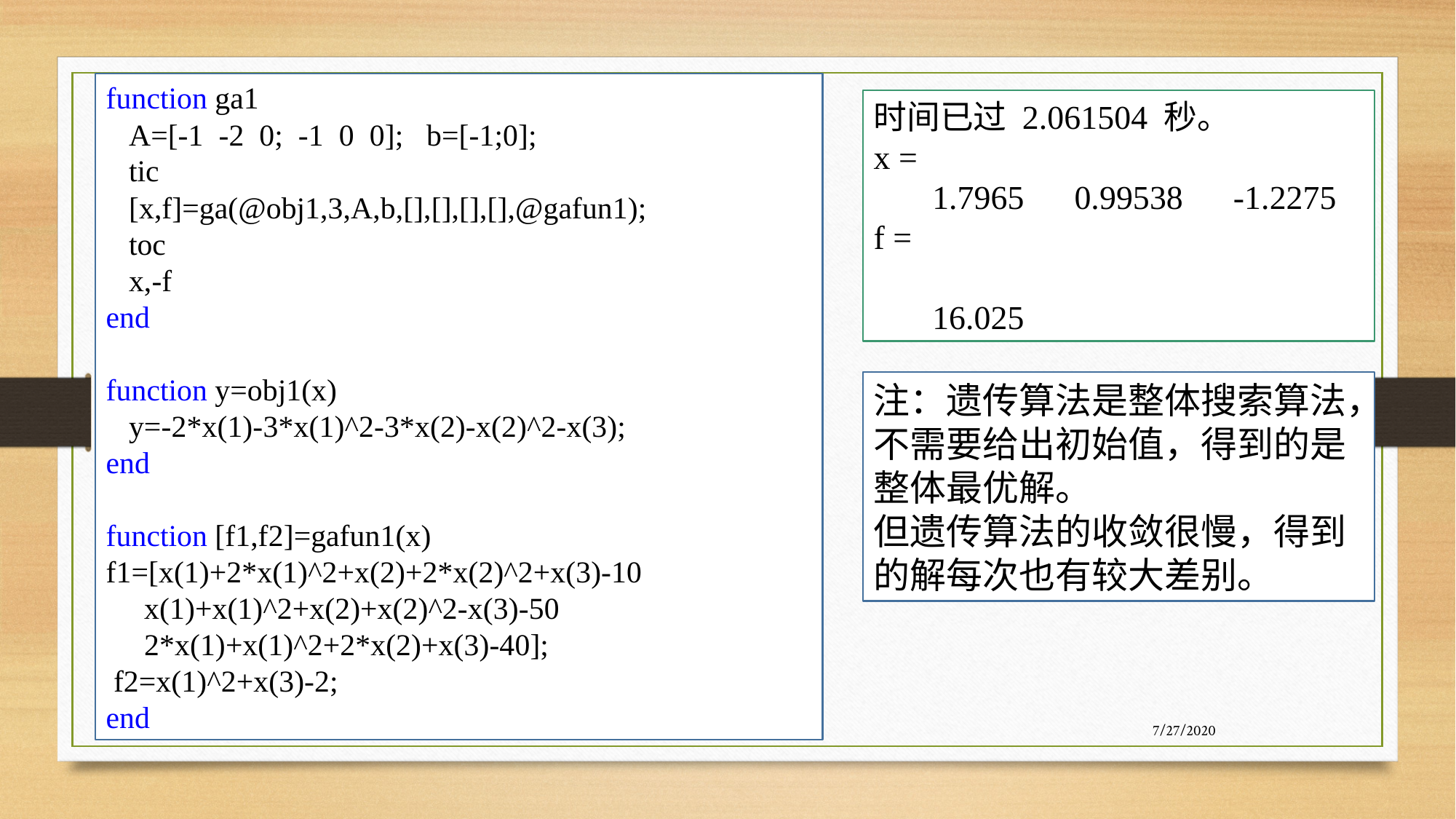

function ga1
   A=[-1  -2  0;  -1  0  0];   b=[-1;0];
   tic
   [x,f]=ga(@obj1,3,A,b,[],[],[],[],@gafun1);
   toc
   x,-f
end

function y=obj1(x)
   y=-2*x(1)-3*x(1)^2-3*x(2)-x(2)^2-x(3);
end

function [f1,f2]=gafun1(x)
f1=[x(1)+2*x(1)^2+x(2)+2*x(2)^2+x(3)-10
     x(1)+x(1)^2+x(2)+x(2)^2-x(3)-50
     2*x(1)+x(1)^2+2*x(2)+x(3)-40];
 f2=x(1)^2+x(3)-2;
end
时间已过 2.061504 秒。
x =
       1.7965      0.99538      -1.2275
f =

       16.025
注：遗传算法是整体搜索算法，不需要给出初始值，得到的是整体最优解。
但遗传算法的收敛很慢，得到的解每次也有较大差别。

7/27/2020